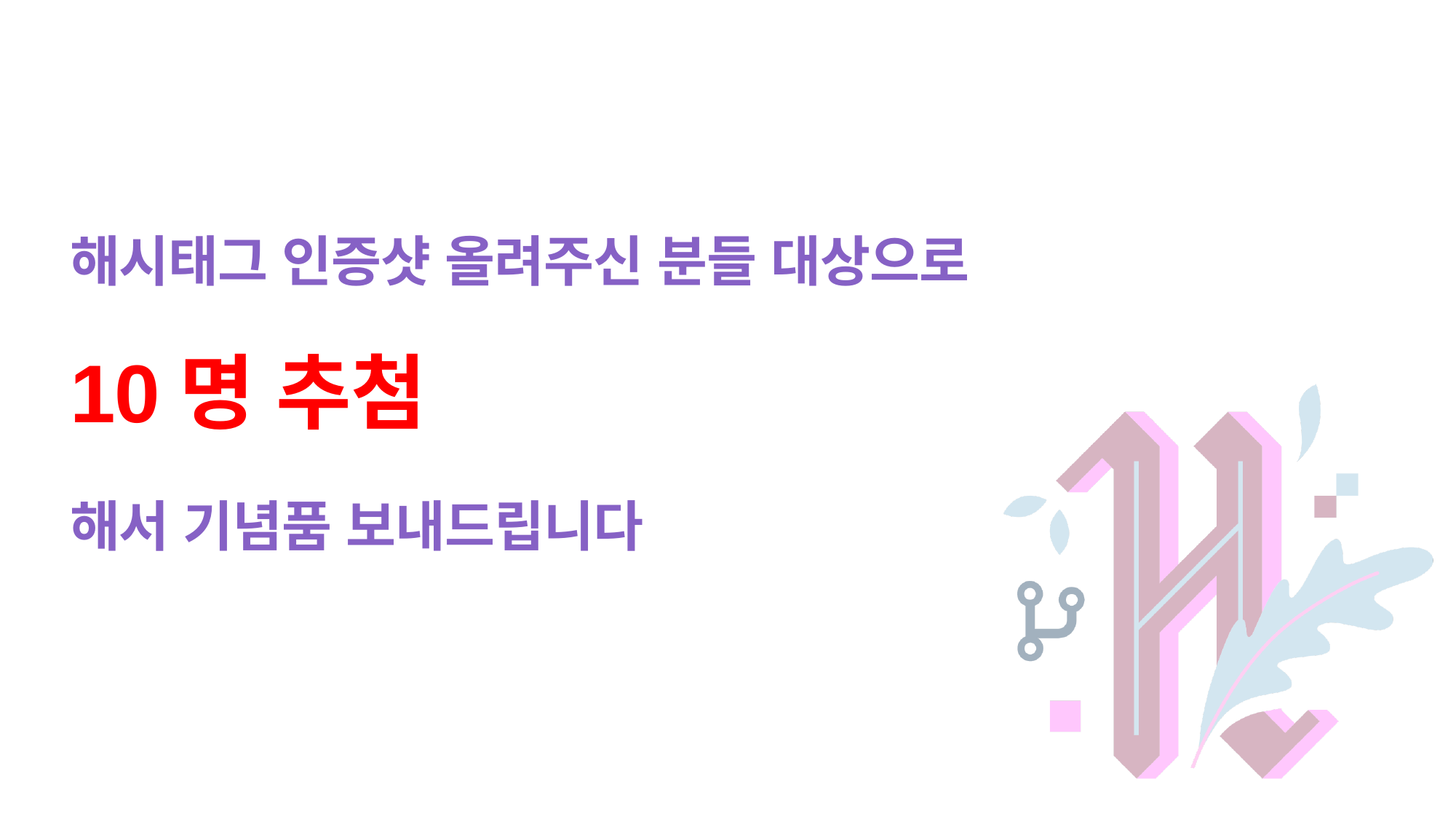

# 해시태그 인증샷 올려주신 분들 대상으로 10명 추첨 해서 기념품 보내드립니다